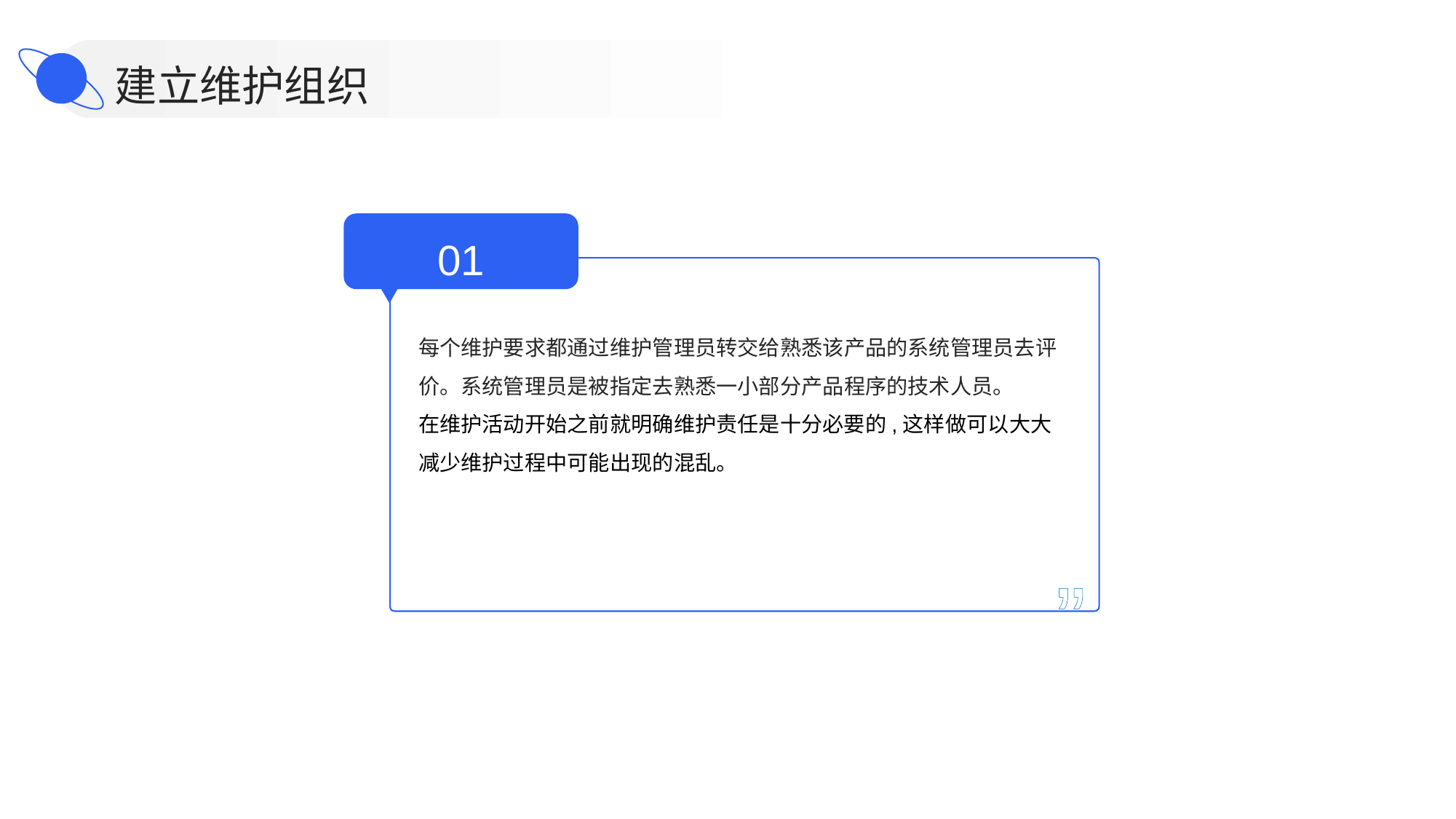

建立维护组织

01

每个维护要求都通过维护管理员转交给熟悉该产品的系统管理员去评价。系统管理员是被指定去熟悉一小部分产品程序的技术人员。
在维护活动开始之前就明确维护责任是十分必要的,这样做可以大大减少维护过程中可能出现的混乱。
”